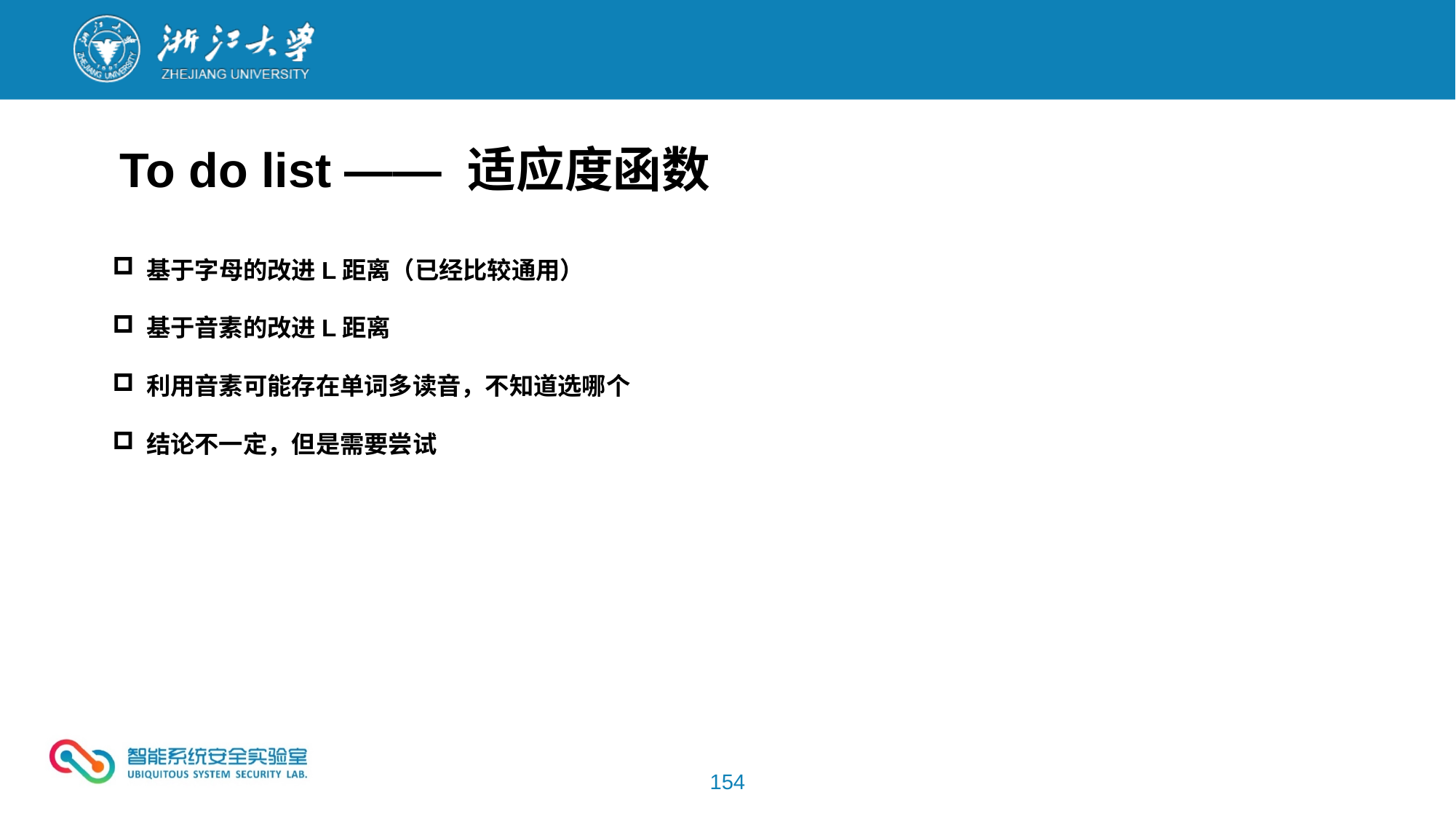

To do list —— 适应度函数
基于字母的改进L距离（已经比较通用）
基于音素的改进L距离
利用音素可能存在单词多读音，不知道选哪个
结论不一定，但是需要尝试